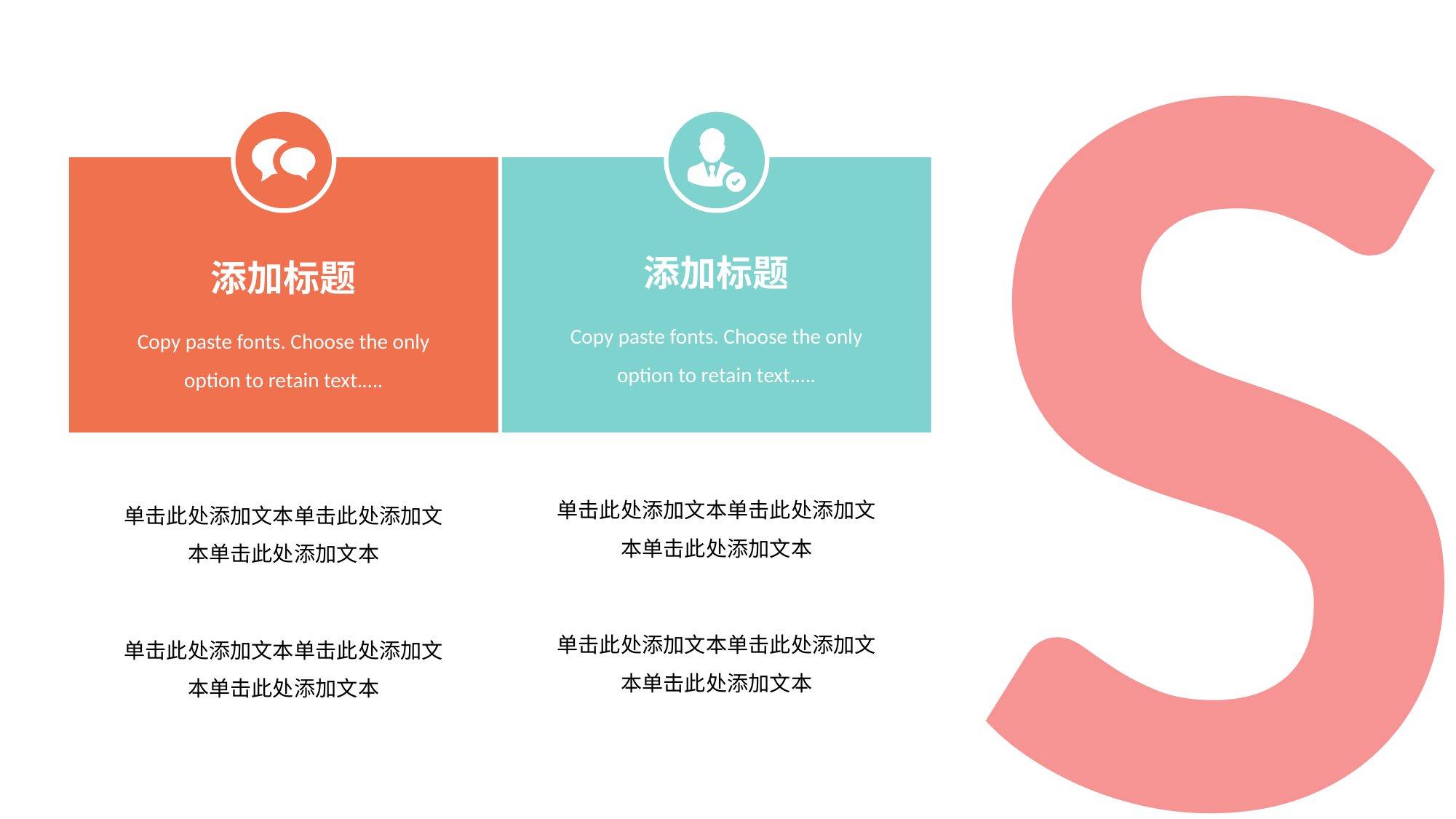

S

添加标题
添加标题
Copy paste fonts. Choose the only option to retain text.….
Copy paste fonts. Choose the only option to retain text.….
单击此处添加文本单击此处添加文本单击此处添加文本
单击此处添加文本单击此处添加文本单击此处添加文本
单击此处添加文本单击此处添加文本单击此处添加文本
单击此处添加文本单击此处添加文本单击此处添加文本